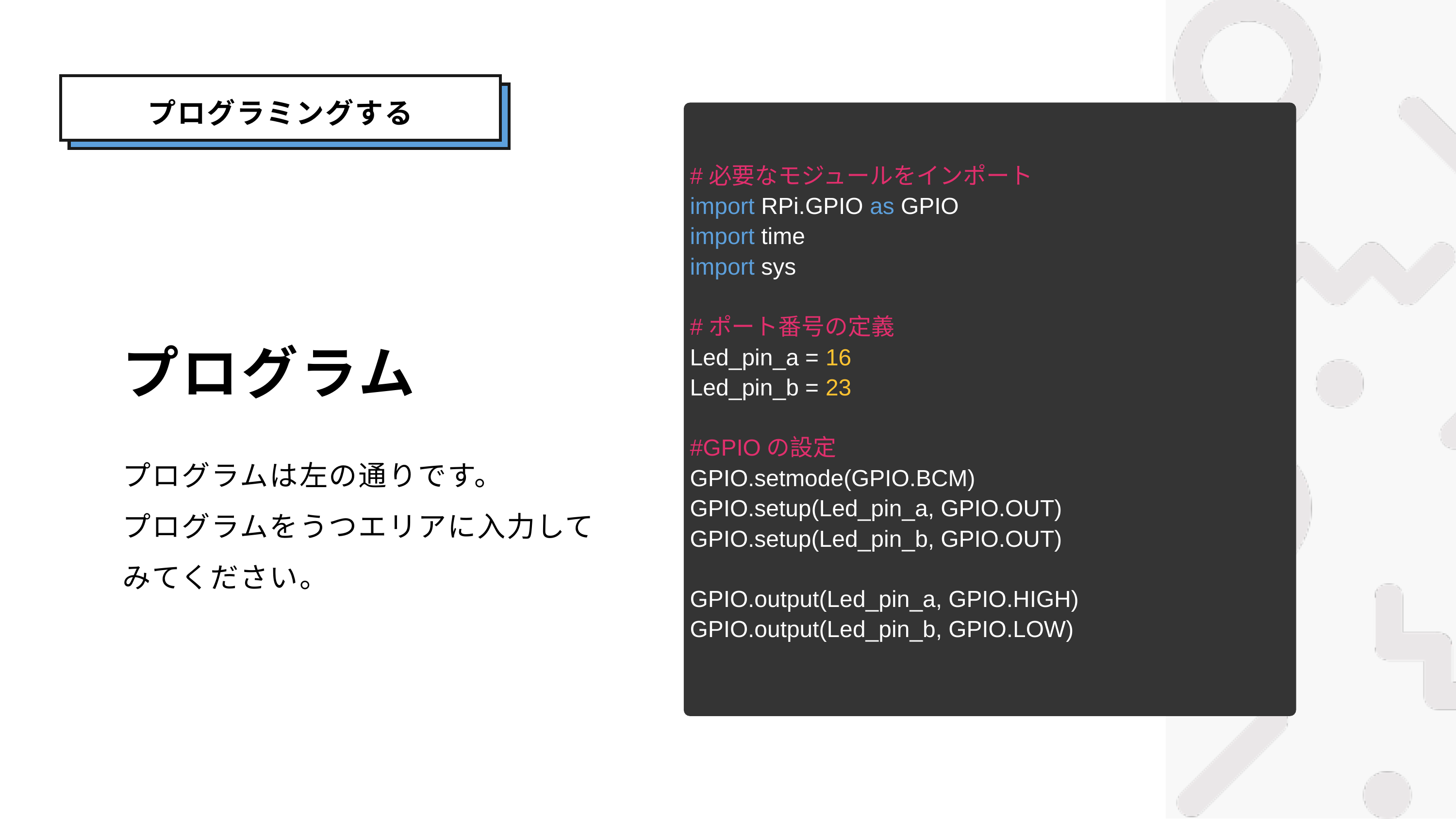

プログラミングする

#必要なモジュールをインポート
import RPi.GPIO as GPIO
import time
import sys

#ポート番号の定義
Led_pin_a = 16
Led_pin_b = 23

#GPIOの設定
GPIO.setmode(GPIO.BCM)
GPIO.setup(Led_pin_a, GPIO.OUT)
GPIO.setup(Led_pin_b, GPIO.OUT)

GPIO.output(Led_pin_a, GPIO.HIGH)
GPIO.output(Led_pin_b, GPIO.LOW)

プログラム
プログラムは左の通りです。
プログラムをうつエリアに入力してみてください。